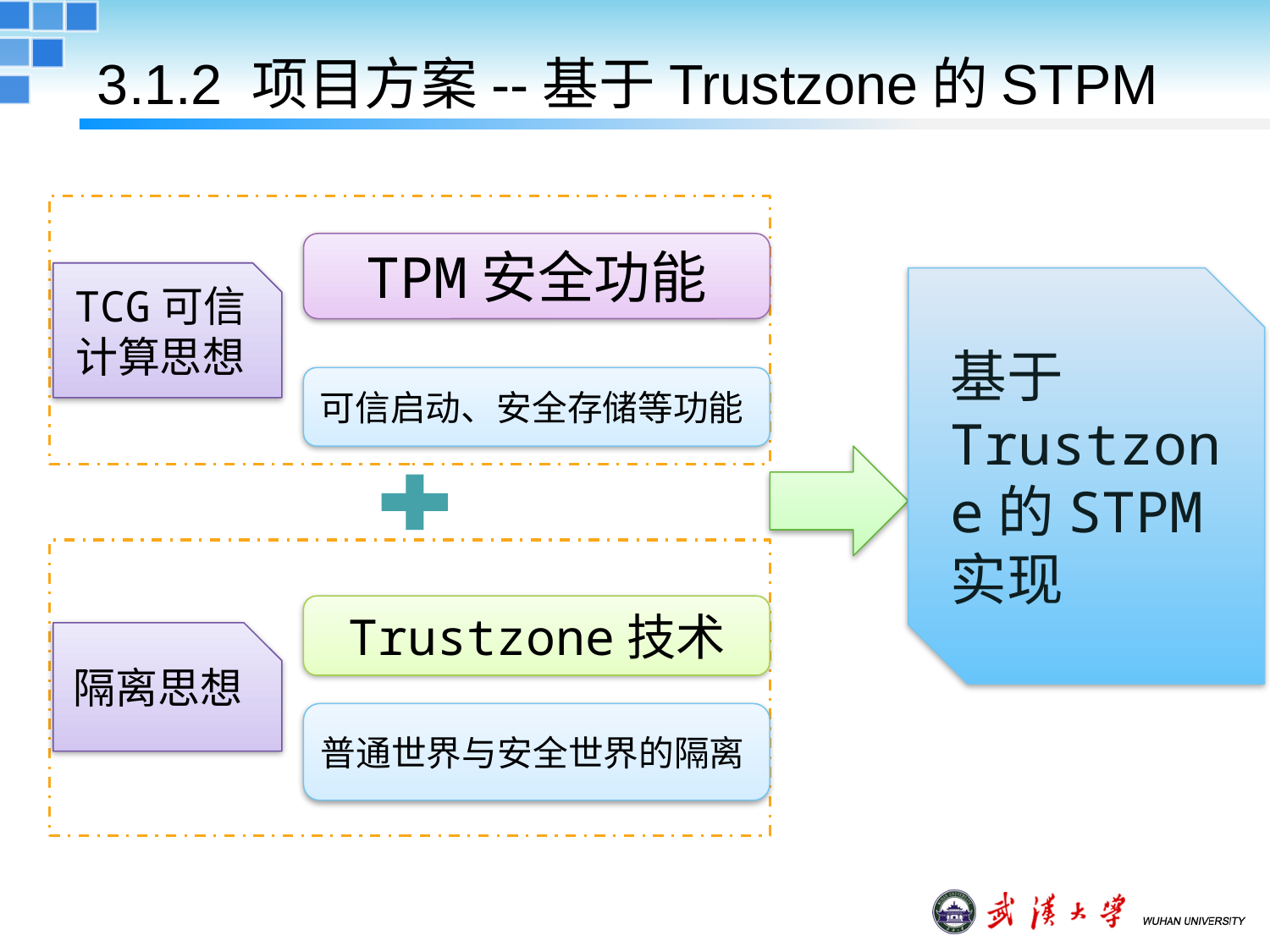

3.1.2 项目方案--基于Trustzone的STPM

TPM安全功能
TCG可信计算思想
基于Trustzone的STPM实现
可信启动、安全存储等功能

Trustzone技术
隔离思想
普通世界与安全世界的隔离